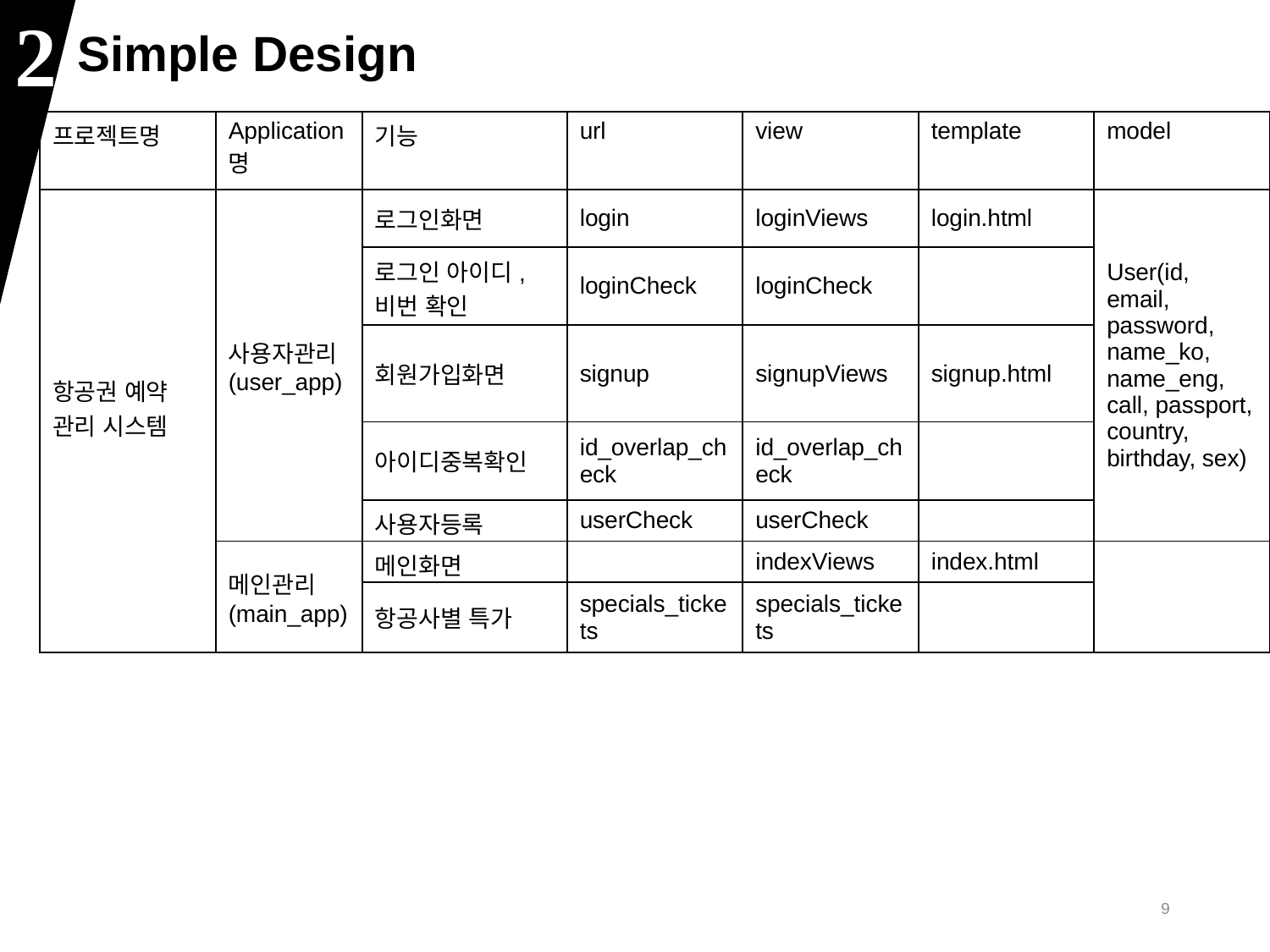

2
Simple Design
| 프로젝트명 | Application 명 | 기능 | url | view | template | model |
| --- | --- | --- | --- | --- | --- | --- |
| 항공권 예약 관리 시스템 | 사용자관리 (user\_app) | 로그인화면 | login | loginViews | login.html | User(id, email, password, name\_ko, name\_eng, call, passport, country, birthday, sex) |
|  |  | 로그인 아이디, 비번 확인 | loginCheck | loginCheck |  |  |
|  |  | 회원가입화면 | signup | signupViews | signup.html |  |
|  |  | 아이디중복확인 | id\_overlap\_check | id\_overlap\_check |  |  |
|  |  | 사용자등록 | userCheck | userCheck |  |  |
|  | 메인관리 (main\_app) | 메인화면 |  | indexViews | index.html |  |
|  |  | 항공사별 특가 | specials\_tickets | specials\_tickets |  |  |

9